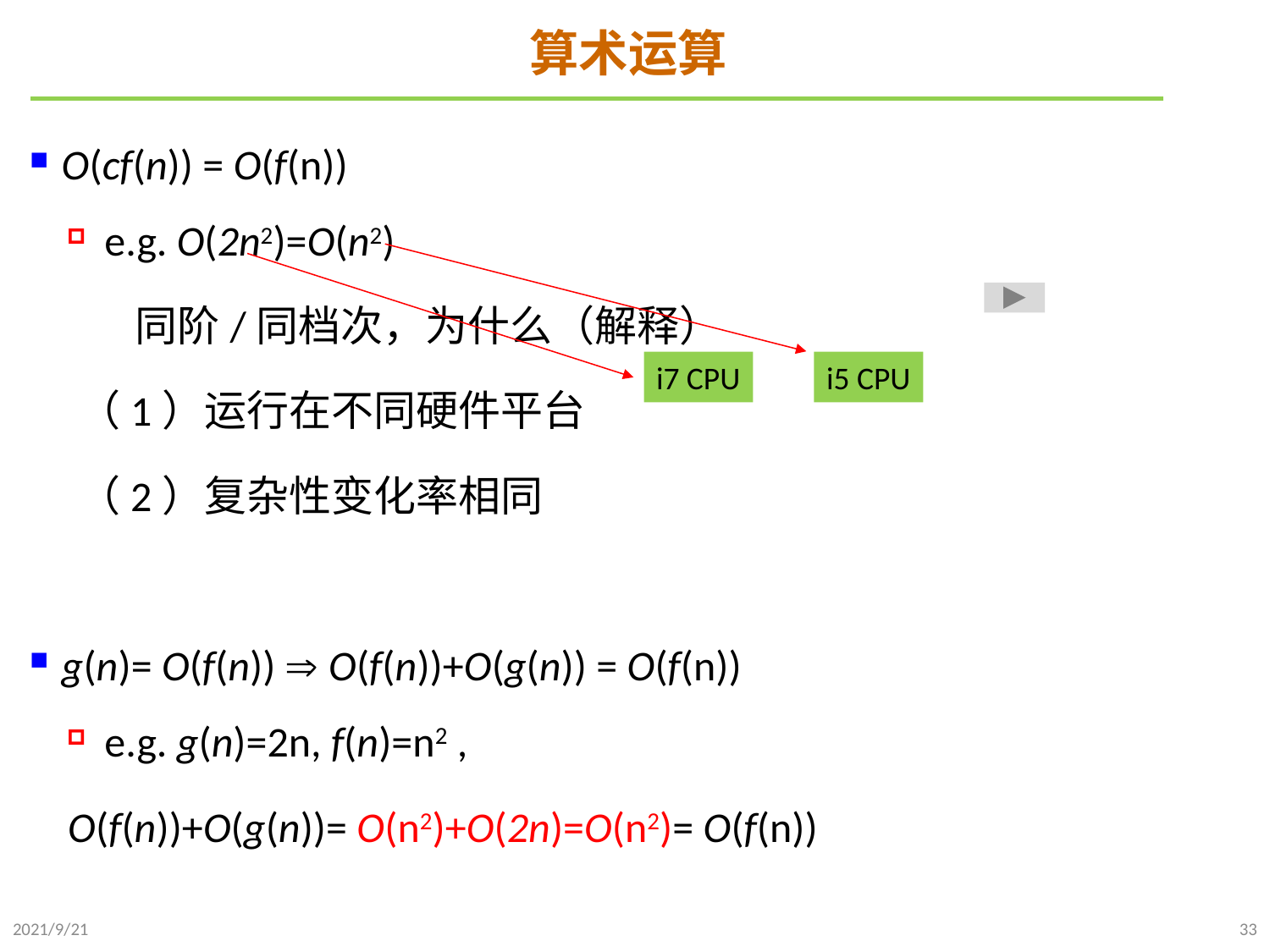

# 算术运算
O(cf(n)) = O(f(n))
e.g. O(2n2)=O(n2)
          同阶/同档次，为什么（解释）
    （1）运行在不同硬件平台
    （2）复杂性变化率相同

g(n)= O(f(n)) ⇒ O(f(n))+O(g(n)) = O(f(n))
e.g. g(n)=2n, f(n)=n2 ,
    O(f(n))+O(g(n))= O(n2)+O(2n)=O(n2)= O(f(n))

i7 CPU
i5 CPU

2021/9/21
33